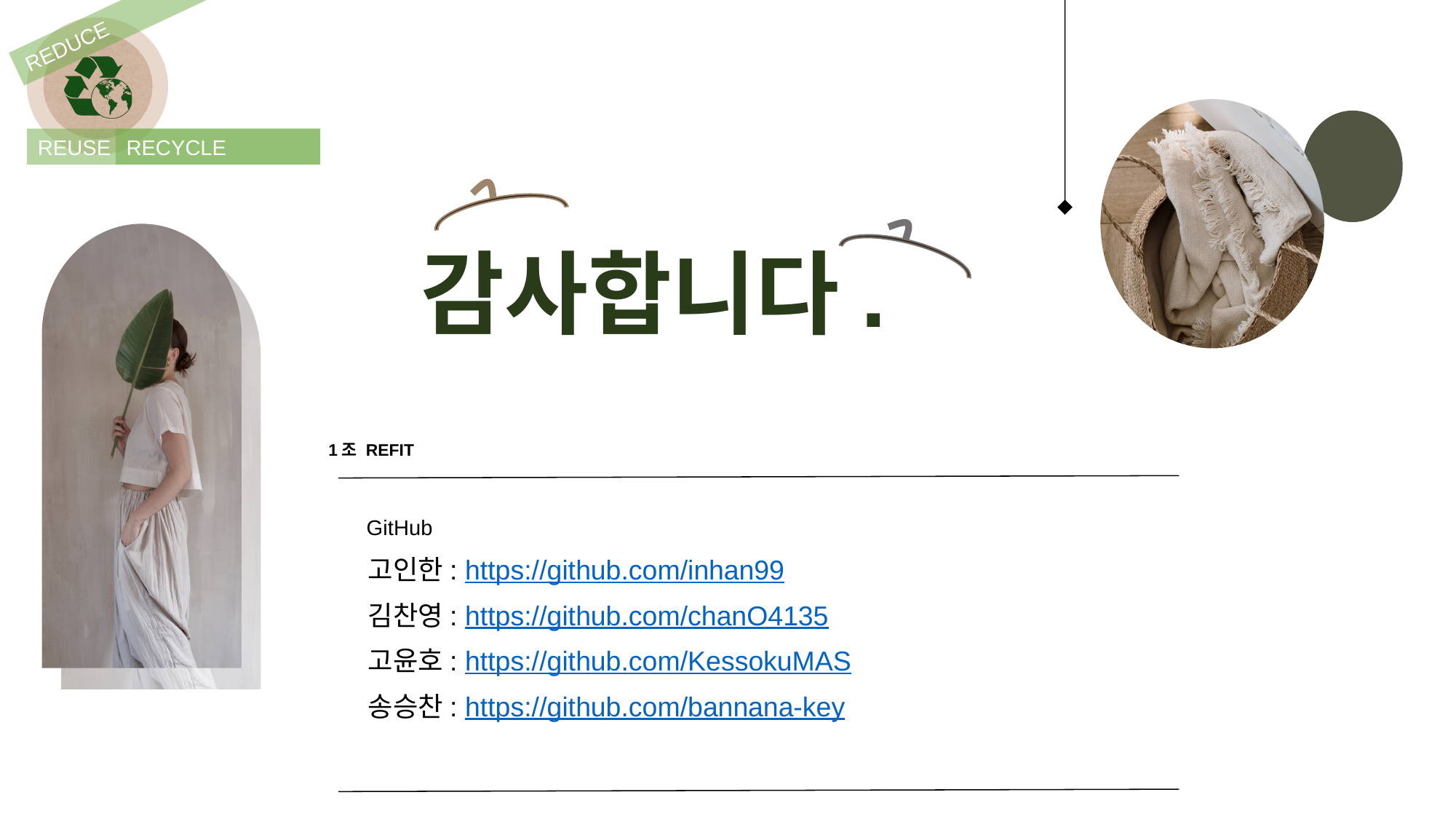

REDUCE

REUSE
RECYCLE

감사합니다.
1조 REFIT

GitHub
고인한: https://github.com/inhan99
김찬영: https://github.com/chanO4135
고윤호: https://github.com/KessokuMAS
송승찬: https://github.com/bannana-key